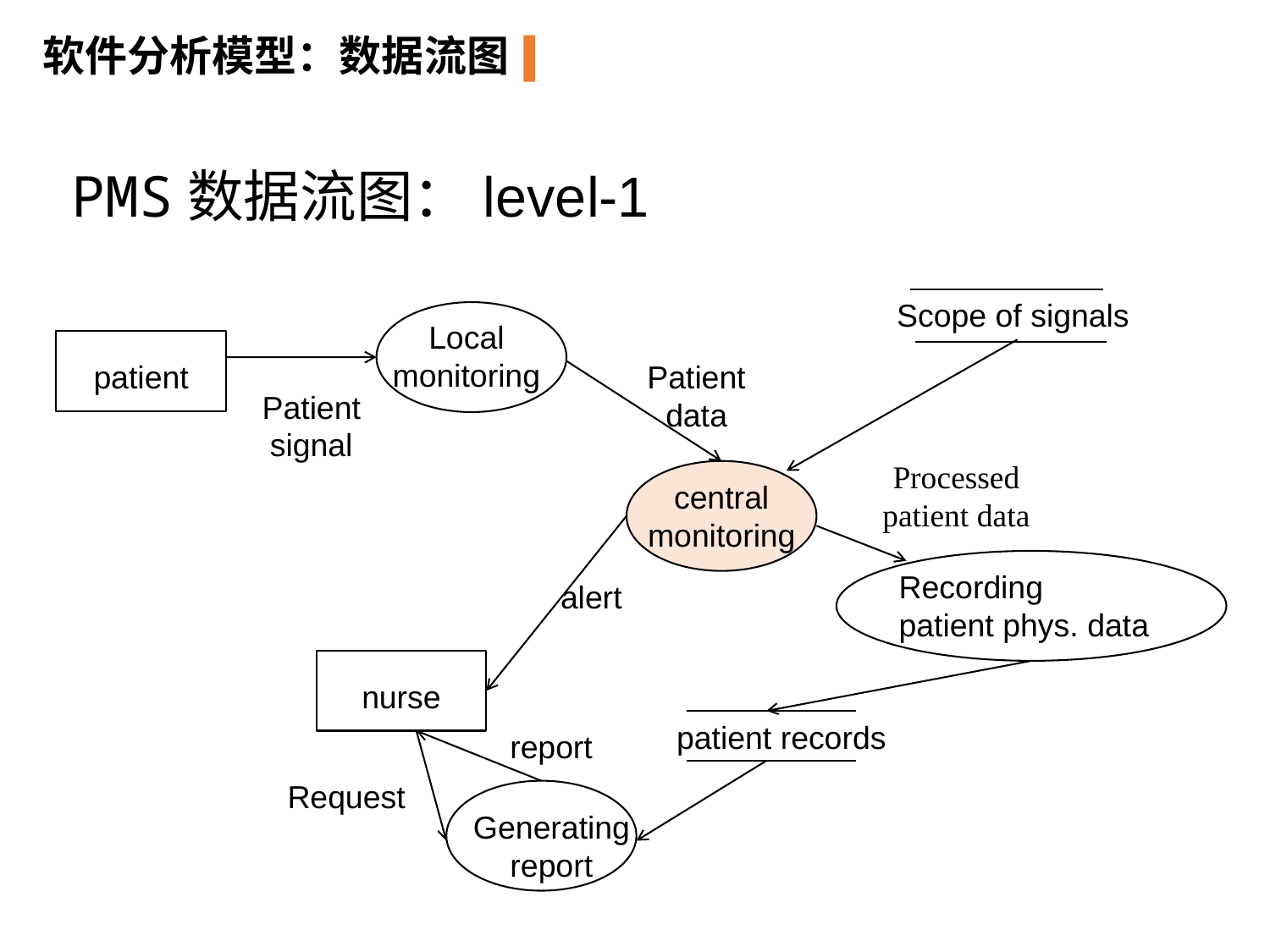

软件分析模型：数据流图

PMS数据流图：level-1
Scope of signals

Local monitoring

patient
Patient data
Patient signal
Processed patient data

central monitoring

Recording  patient phys. data
alert

nurse
patient records
report
Request

Generating report